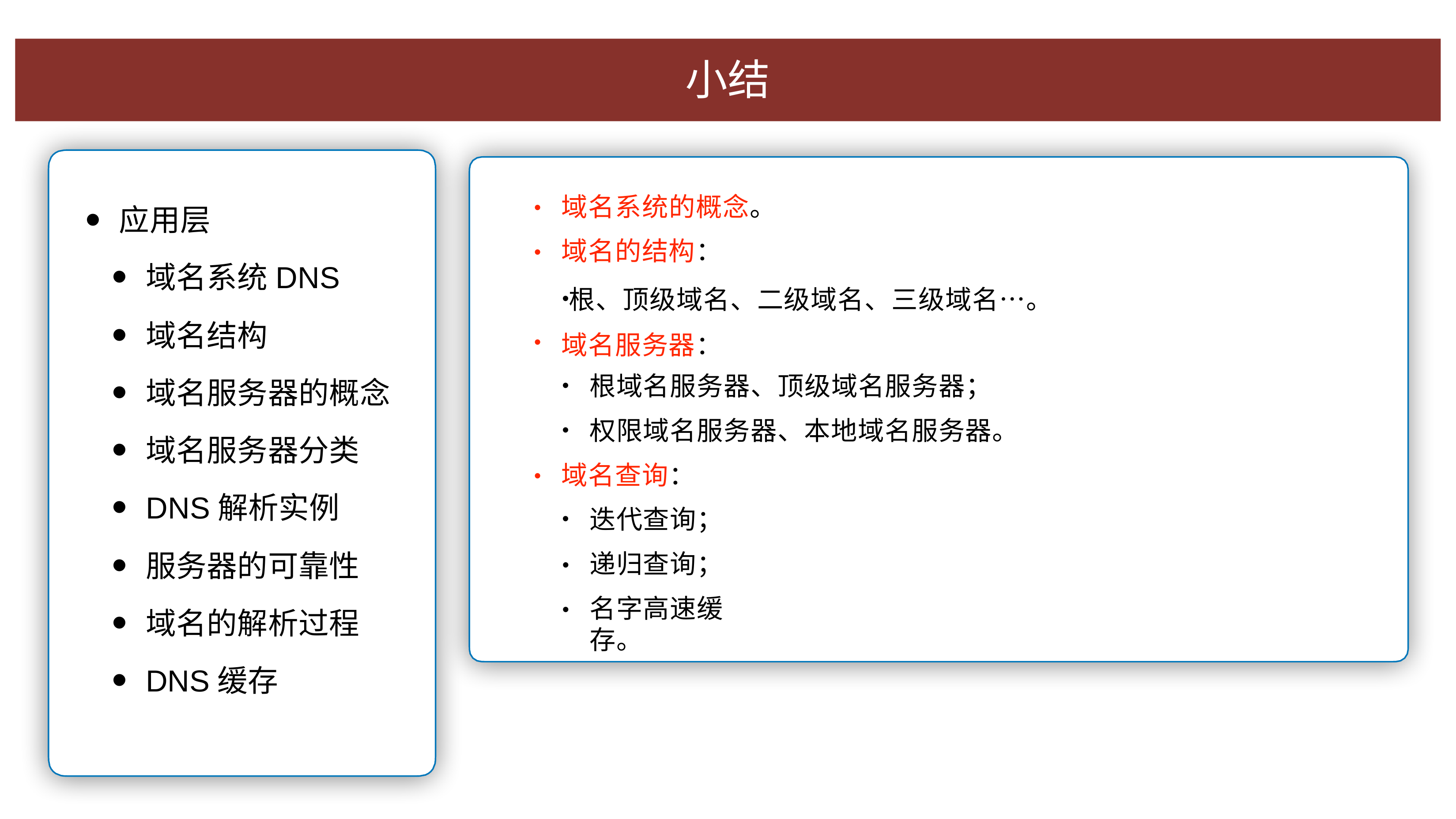

# ⼩结

域名系统的概念。 域名的结构：
根、顶级域名、⼆级域名、三级域名…。 域名服务器：
•
应⽤层
域名系统DNS
域名结构
域名服务器的概念
域名服务器分类
DNS解析实例
服务器的可靠性
域名的解析过程
DNS缓存
•
•
根域名服务器、顶级域名服务器；
权限域名服务器、本地域名服务器。
域名查询：
•
迭代查询； 递归查询；
名字⾼速缓存。
•
•